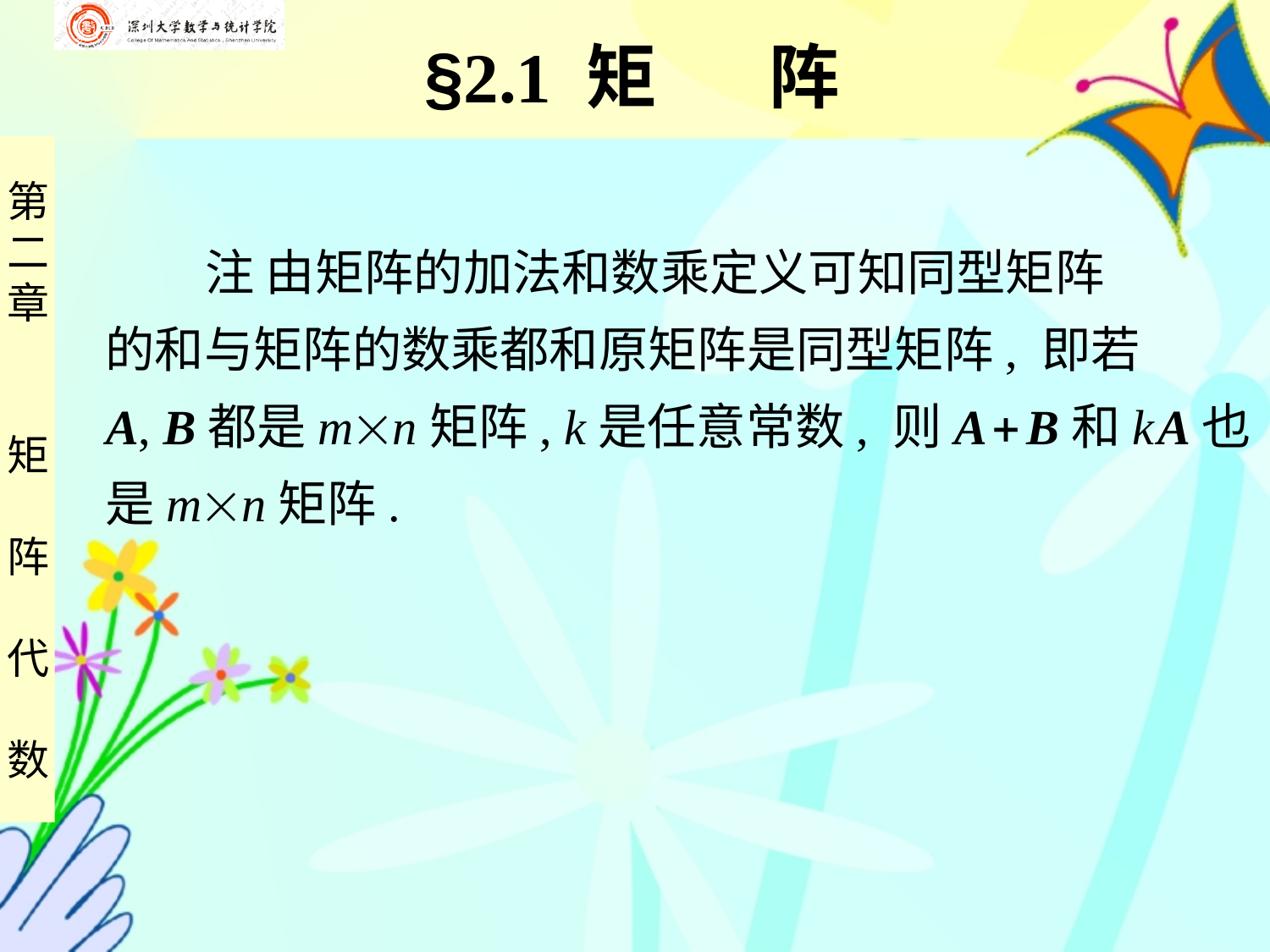

# §2.1 矩       阵
        注 由矩阵的加法和数乘定义可知同型矩阵
的和与矩阵的数乘都和原矩阵是同型矩阵, 即若
A, B都是m×n矩阵, k是任意常数, 则A + B和k A也
是m×n矩阵.